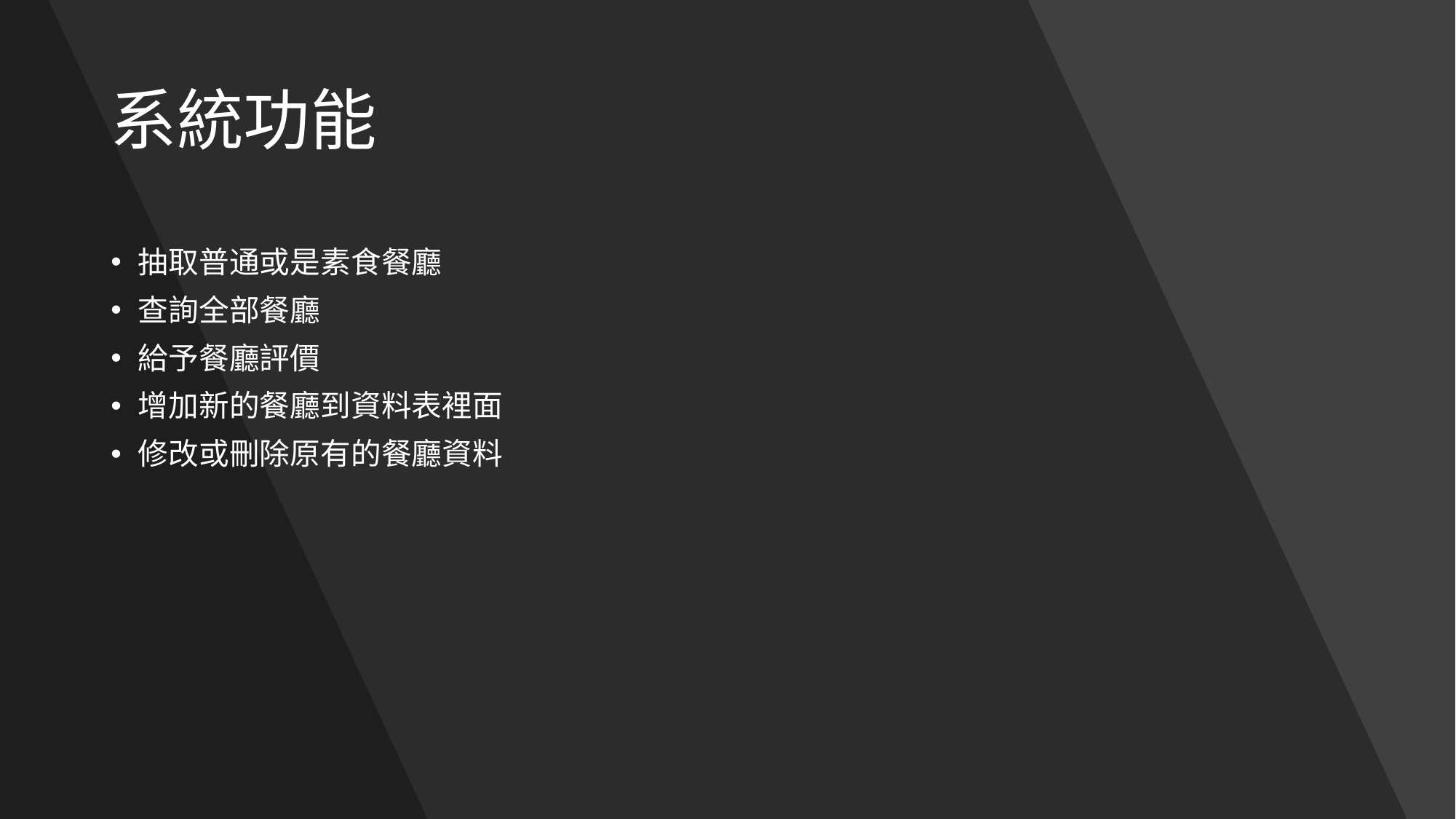

# 系統功能
抽取普通或是素食餐廳
查詢全部餐廳
給予餐廳評價
增加新的餐廳到資料表裡面
修改或刪除原有的餐廳資料